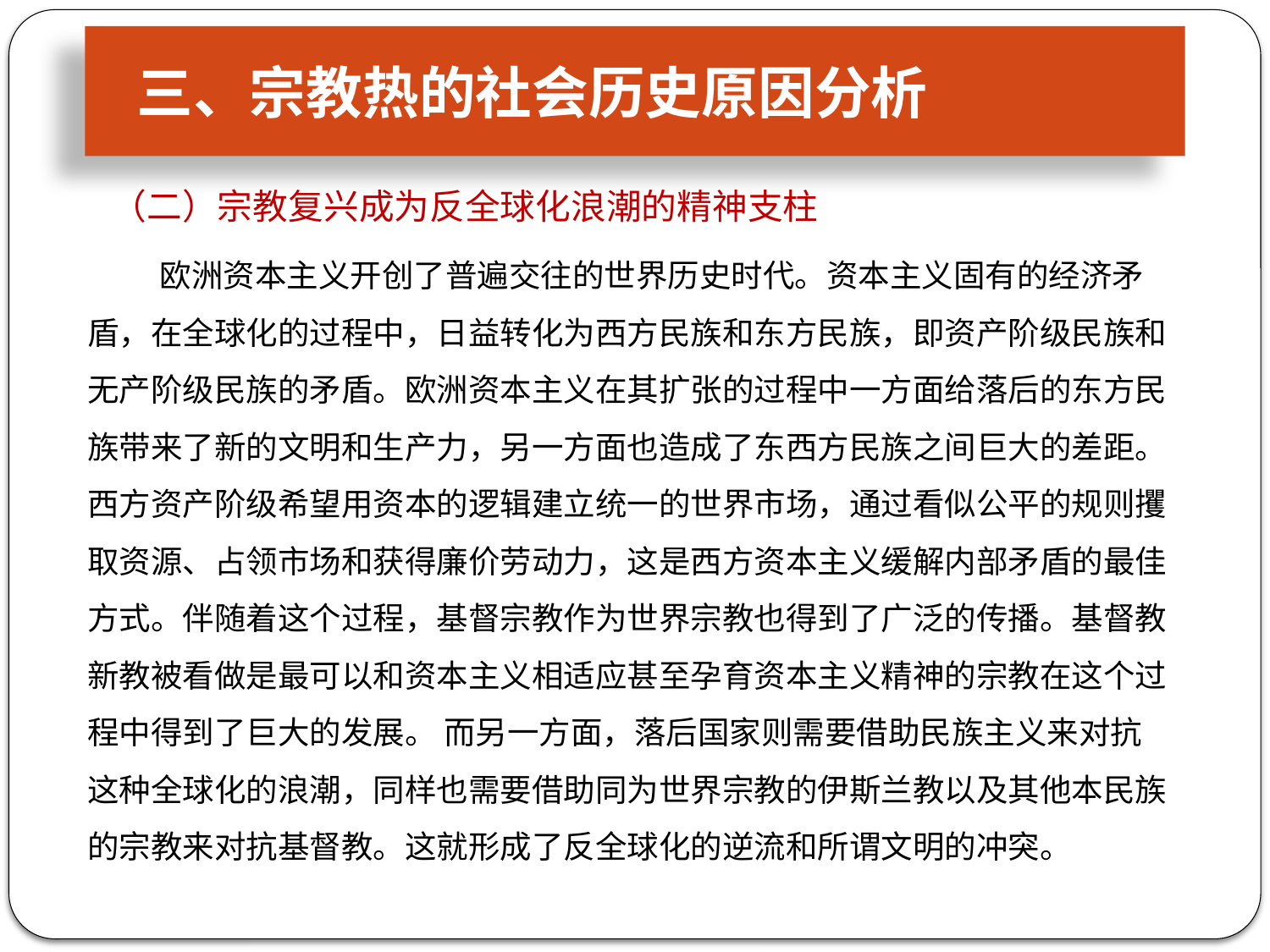

三、宗教热的社会历史原因分析
  （二）宗教复兴成为反全球化浪潮的精神支柱
         欧洲资本主义开创了普遍交往的世界历史时代。资本主义固有的经济矛盾，在全球化的过程中，日益转化为西方民族和东方民族，即资产阶级民族和无产阶级民族的矛盾。欧洲资本主义在其扩张的过程中一方面给落后的东方民族带来了新的文明和生产力，另一方面也造成了东西方民族之间巨大的差距。西方资产阶级希望用资本的逻辑建立统一的世界市场，通过看似公平的规则攫取资源、占领市场和获得廉价劳动力，这是西方资本主义缓解内部矛盾的最佳方式。伴随着这个过程，基督宗教作为世界宗教也得到了广泛的传播。基督教新教被看做是最可以和资本主义相适应甚至孕育资本主义精神的宗教在这个过程中得到了巨大的发展。 而另一方面，落后国家则需要借助民族主义来对抗这种全球化的浪潮，同样也需要借助同为世界宗教的伊斯兰教以及其他本民族的宗教来对抗基督教。这就形成了反全球化的逆流和所谓文明的冲突。